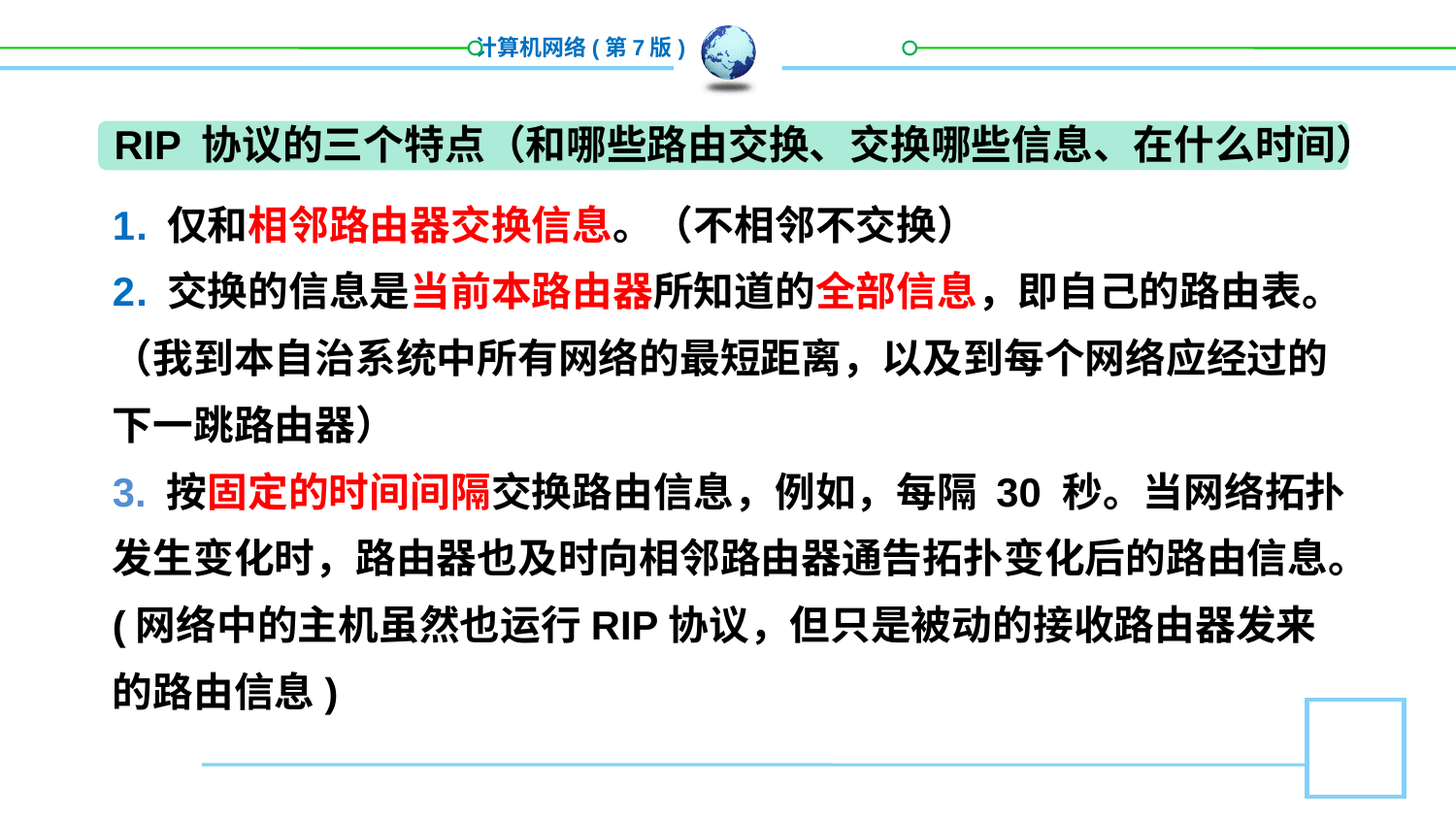

RIP 协议的三个特点（和哪些路由交换、交换哪些信息、在什么时间）

仅和相邻路由器交换信息。（不相邻不交换）
交换的信息是当前本路由器所知道的全部信息，即自己的路由表。
（我到本自治系统中所有网络的最短距离，以及到每个网络应经过的下一跳路由器）
3. 按固定的时间间隔交换路由信息，例如，每隔 30 秒。当网络拓扑发生变化时，路由器也及时向相邻路由器通告拓扑变化后的路由信息。(网络中的主机虽然也运行RIP协议，但只是被动的接收路由器发来的路由信息)